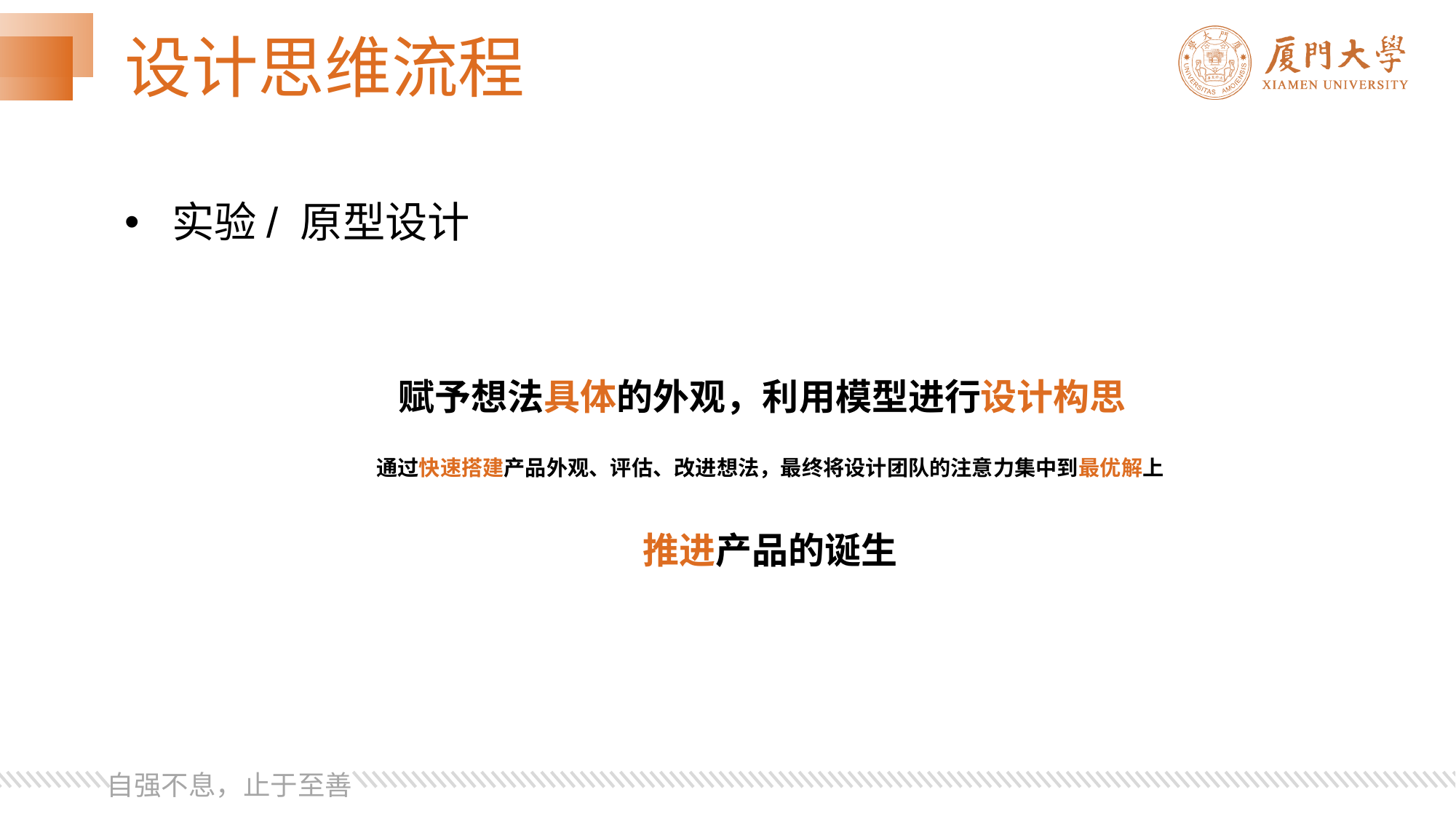

# 设计思维流程
 实验/ 原型设计

赋予想法具体的外观，利用模型进行设计构思
通过快速搭建产品外观、评估、改进想法，最终将设计团队的注意力集中到最优解上
推进产品的诞生